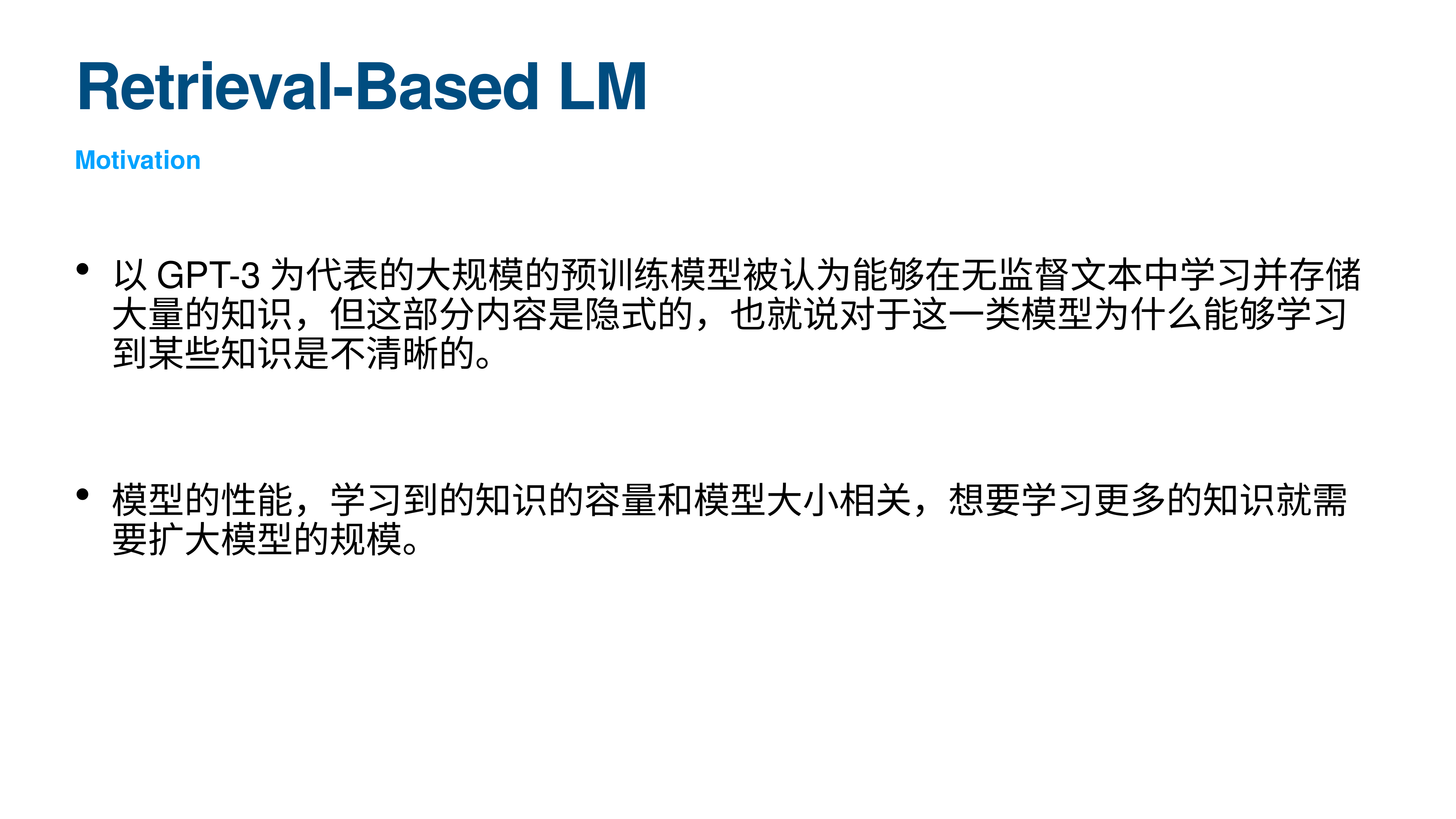

# Retrieval-Based LM

Motivation
以GPT-3为代表的大规模的预训练模型被认为能够在无监督文本中学习并存储大量的知识，但这部分内容是隐式的，也就说对于这一类模型为什么能够学习到某些知识是不清晰的。

模型的性能，学习到的知识的容量和模型大小相关，想要学习更多的知识就需要扩大模型的规模。